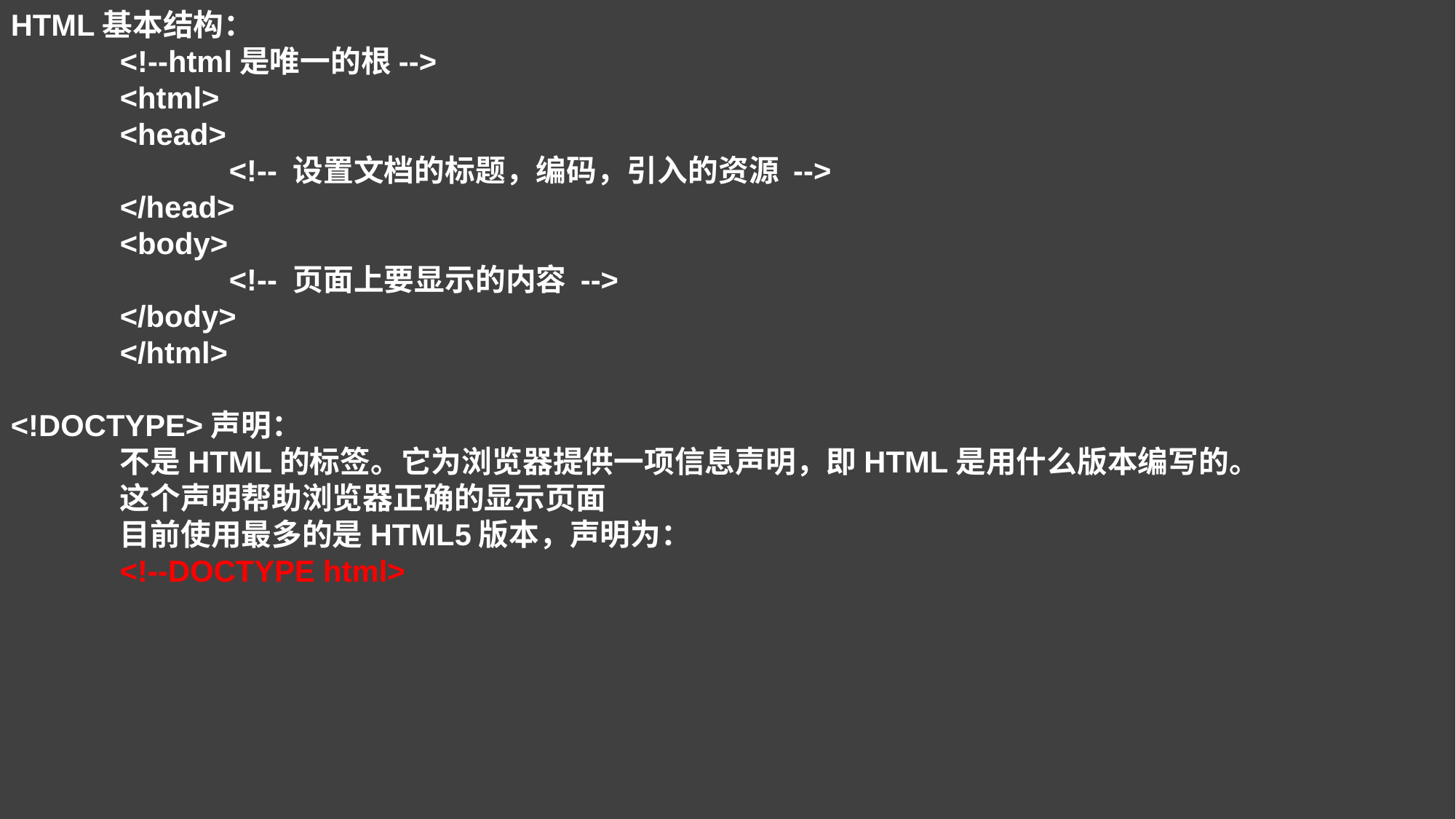

HTML基本结构：
	<!--html是唯一的根-->
	<html>
	<head>
		<!-- 设置文档的标题，编码，引入的资源 -->
	</head>
	<body>
		<!-- 页面上要显示的内容 -->
	</body>
	</html>

<!DOCTYPE>声明：
	不是HTML的标签。它为浏览器提供一项信息声明，即HTML是用什么版本编写的。
	这个声明帮助浏览器正确的显示页面
	目前使用最多的是HTML5版本，声明为：
	<!--DOCTYPE html>